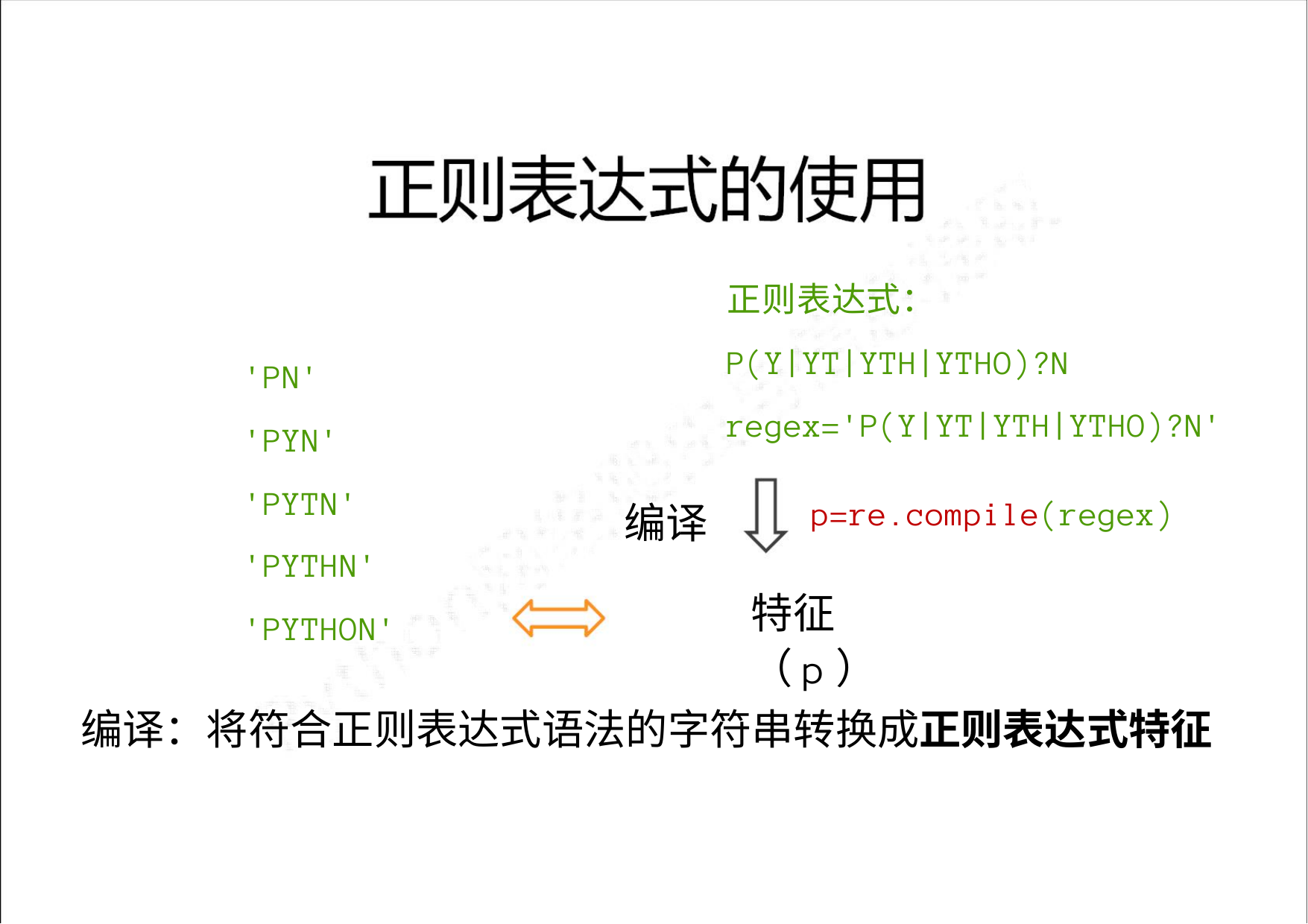

正则表达式：
P(Y|YT|YTH|YTHO)?N
regex='P(Y|YT|YTH|YTHO)?N'
'PN'
'PYN'
'PYTN'
'PYTHN'
'PYTHON'
编译
p=re.compile(regex)
特征（p）
编译：将符合正则表达式语法的字符串转换成正则表达式特征